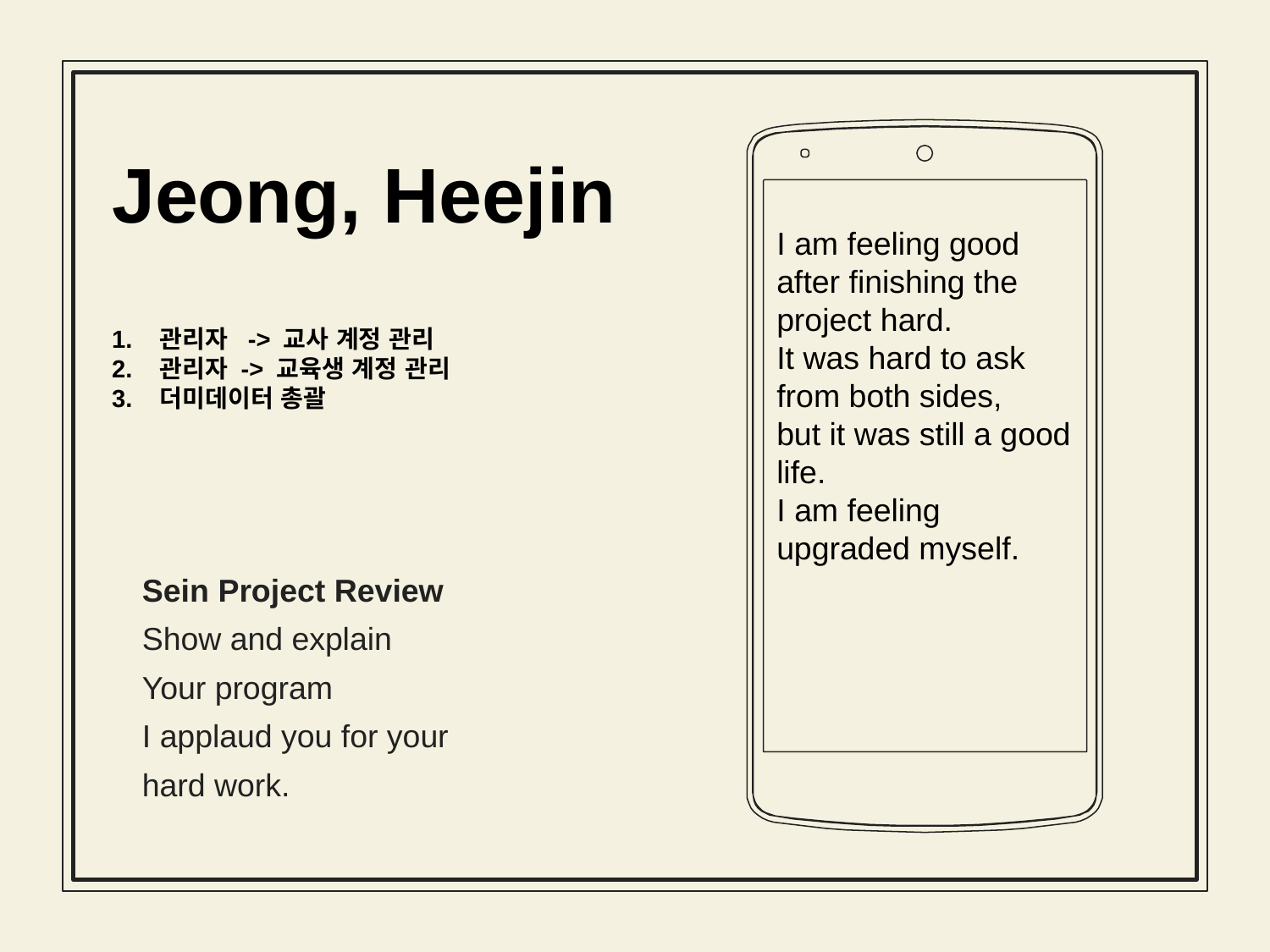

Jeong, Heejin

I am feeling good after finishing the project hard.
It was hard to ask from both sides,
but it was still a good life.
I am feeling upgraded myself.
관리자  -> 교사 계정 관리
관리자 -> 교육생 계정 관리
더미데이터 총괄

Sein Project Review
Show and explain
Your program
I applaud you for your
hard work.